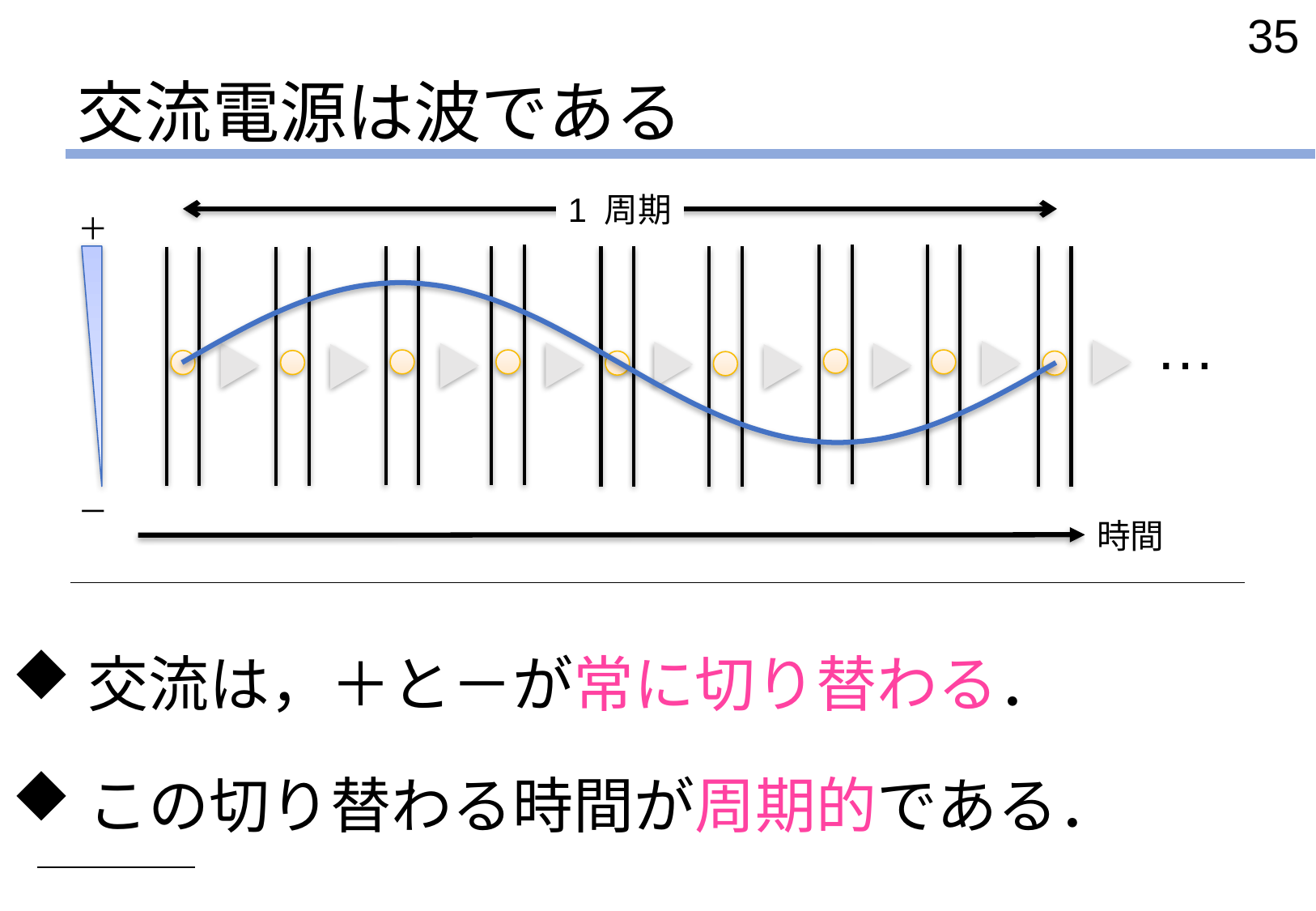

35
# 交流電源は波である
1 周期
＋

－

…

時間
交流は，＋と－が常に切り替わる．
この切り替わる時間が周期的である．